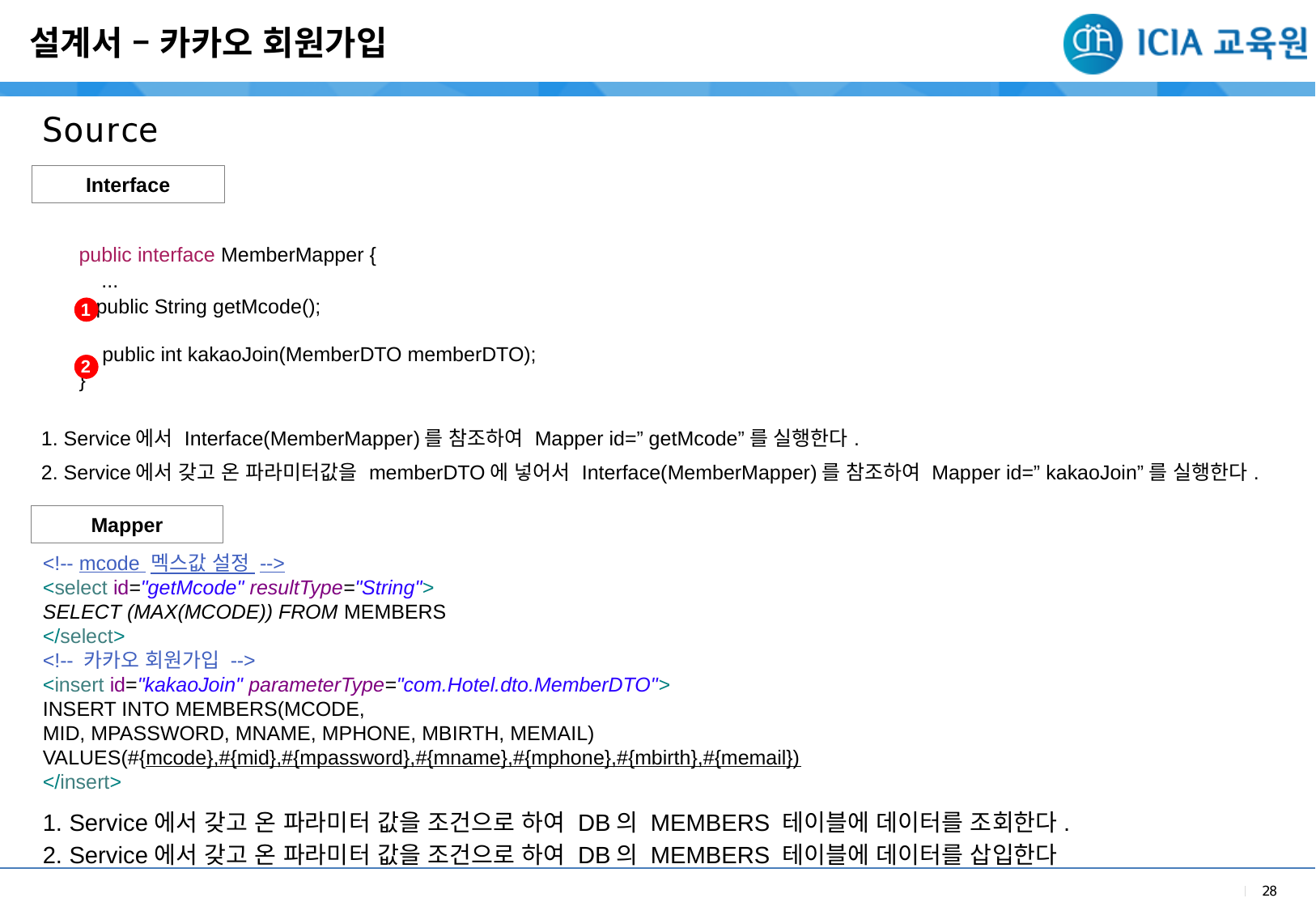

설계서 – 카카오 회원가입
Source
Interface
| public interface MemberMapper { ... public String getMcode(); public int kakaoJoin(MemberDTO memberDTO); } |
| --- |
| 1. Service에서 Interface(MemberMapper)를 참조하여 Mapper id=” getMcode”를 실행한다. 2. Service에서 갖고 온 파라미터값을 memberDTO에 넣어서 Interface(MemberMapper)를 참조하여 Mapper id=” kakaoJoin”를 실행한다. |
|  |
1

2

Mapper
<!-- mcode 멕스값 설정 -->
<select id="getMcode" resultType="String">
SELECT (MAX(MCODE)) FROM MEMBERS
</select>
<!-- 카카오 회원가입 -->
<insert id="kakaoJoin" parameterType="com.Hotel.dto.MemberDTO">
INSERT INTO MEMBERS(MCODE,
MID, MPASSWORD, MNAME, MPHONE, MBIRTH, MEMAIL)
VALUES(#{mcode},#{mid},#{mpassword},#{mname},#{mphone},#{mbirth},#{memail})
</insert>

1. Service에서 갖고 온 파라미터 값을 조건으로 하여 DB의 MEMBERS 테이블에 데이터를 조회한다.
2. Service에서 갖고 온 파라미터 값을 조건으로 하여 DB의 MEMBERS 테이블에 데이터를 삽입한다